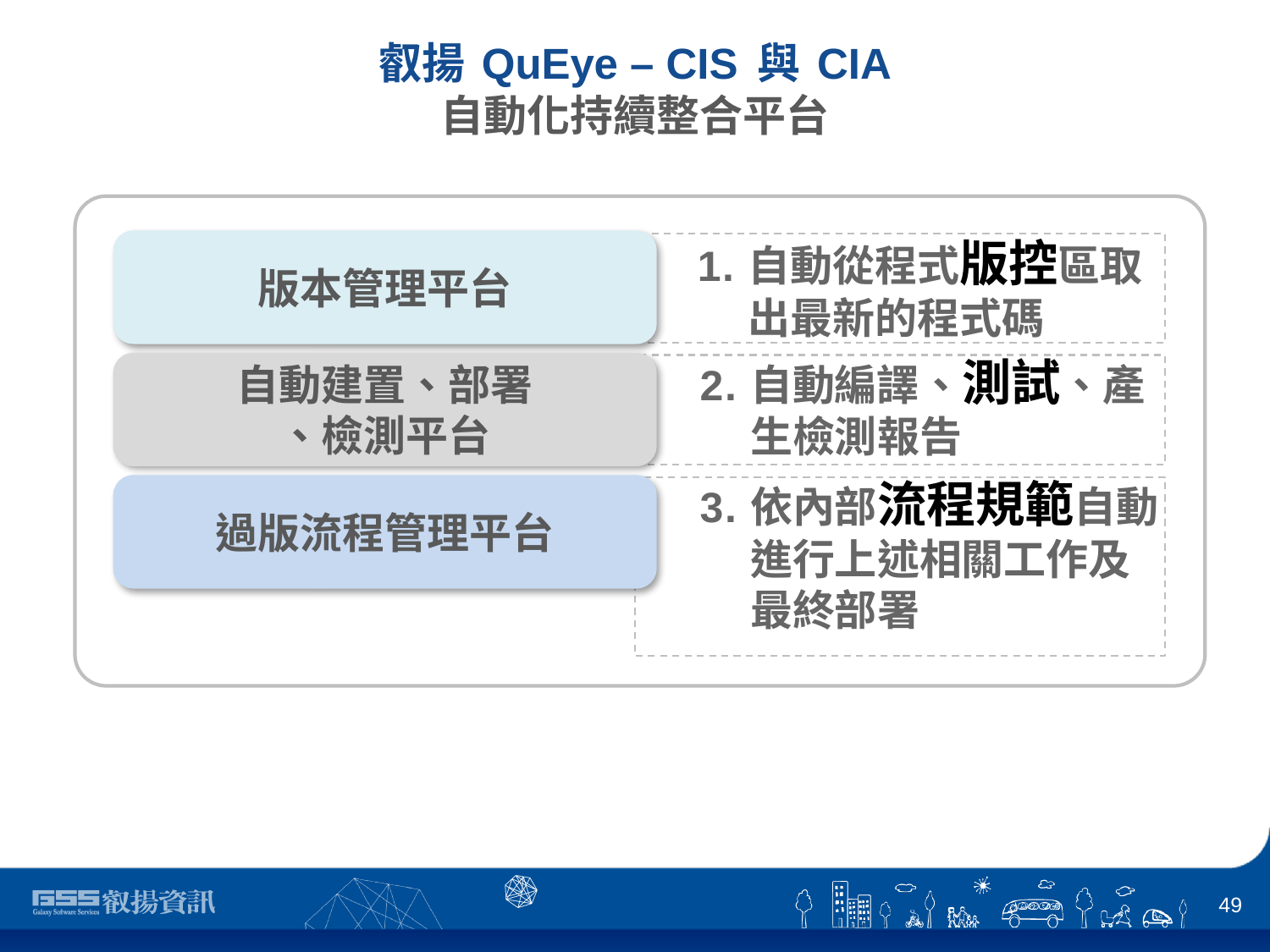

# 叡揚 QuEye – CIS 與 CIA 自動化持續整合平台

自動從程式版控區取出最新的程式碼
版本管理平台

自動編譯、測試、產生檢測報告
自動建置、部署
、檢測平台

依內部流程規範自動進行上述相關工作及最終部署
過版流程管理平台

49